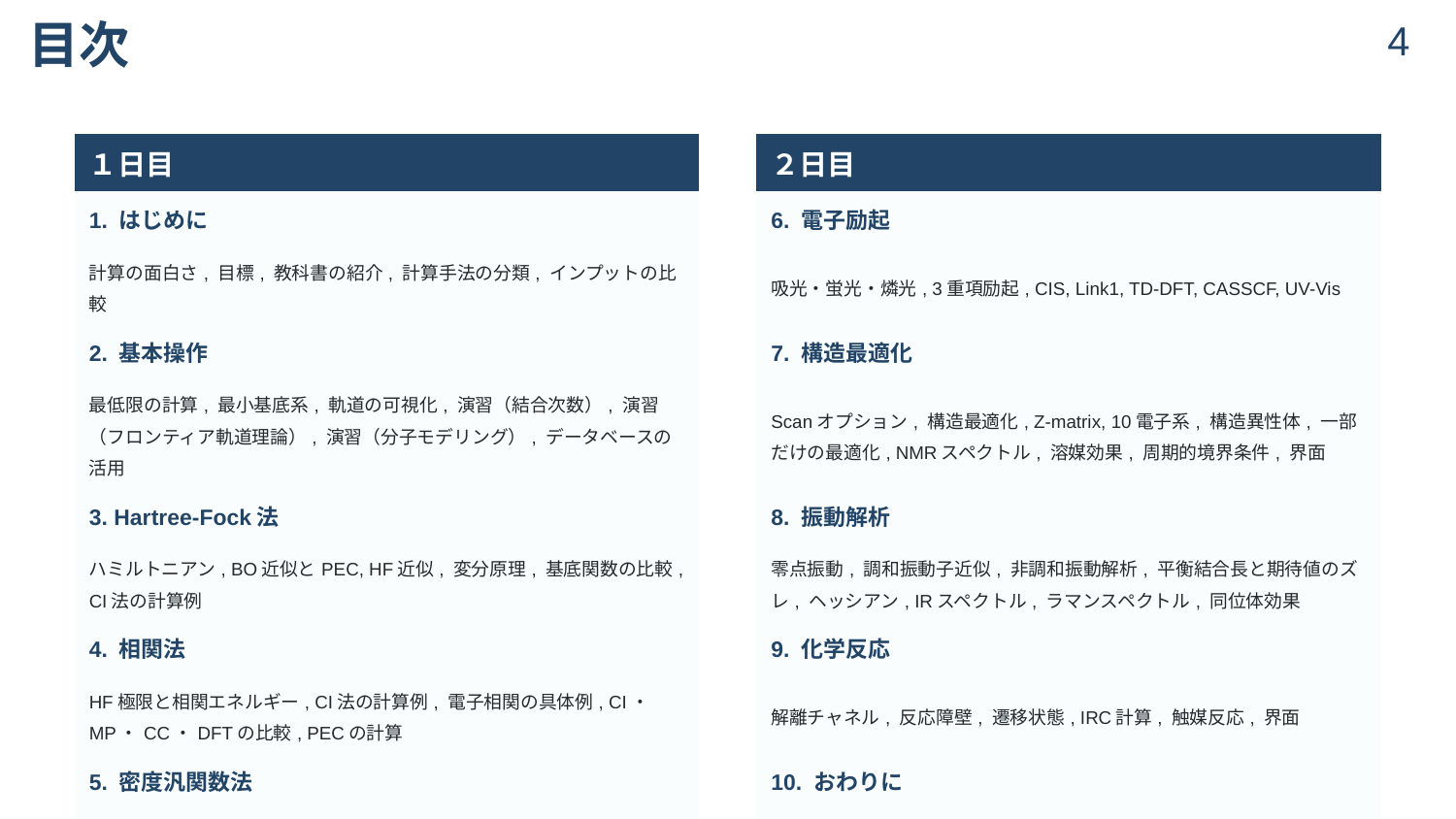

# 目次
4
| １日目 |  | ２日目 |
| --- | --- | --- |
| 1. はじめに |  | 6. 電子励起 |
| 計算の面白さ, 目標, 教科書の紹介, 計算手法の分類, インプットの比較 |  | 吸光・蛍光・燐光, 3重項励起, CIS, Link1, TD-DFT, CASSCF, UV-Vis |
| 2. 基本操作 |  | 7. 構造最適化 |
| 最低限の計算, 最小基底系, 軌道の可視化, 演習（結合次数）, 演習（フロンティア軌道理論）, 演習（分子モデリング）, データベースの活用 |  | Scanオプション, 構造最適化, Z-matrix, 10電子系, 構造異性体, 一部だけの最適化, NMRスペクトル, 溶媒効果, 周期的境界条件, 界面 |
| 3. Hartree-Fock法 |  | 8. 振動解析 |
| ハミルトニアン, BO近似とPEC, HF近似, 変分原理, 基底関数の比較, CI法の計算例 |  | 零点振動, 調和振動子近似, 非調和振動解析, 平衡結合長と期待値のズレ, ヘッシアン, IRスペクトル, ラマンスペクトル, 同位体効果 |
| 4. 相関法 |  | 9. 化学反応 |
| HF極限と相関エネルギー, CI法の計算例, 電子相関の具体例, CI・MP・CC・DFTの比較, PECの計算 |  | 解離チャネル, 反応障壁, 遷移状態, IRC計算, 触媒反応, 界面 |
| 5. 密度汎関数法 |  | 10. おわりに |
| 汎関数の比較, DFTによるPECの計算いろいろな補正 |  | 伝えきれなかったこと, アンチパターン集, 各自演習, 随時質問対応 |
© 2024 Shuhei Ohno